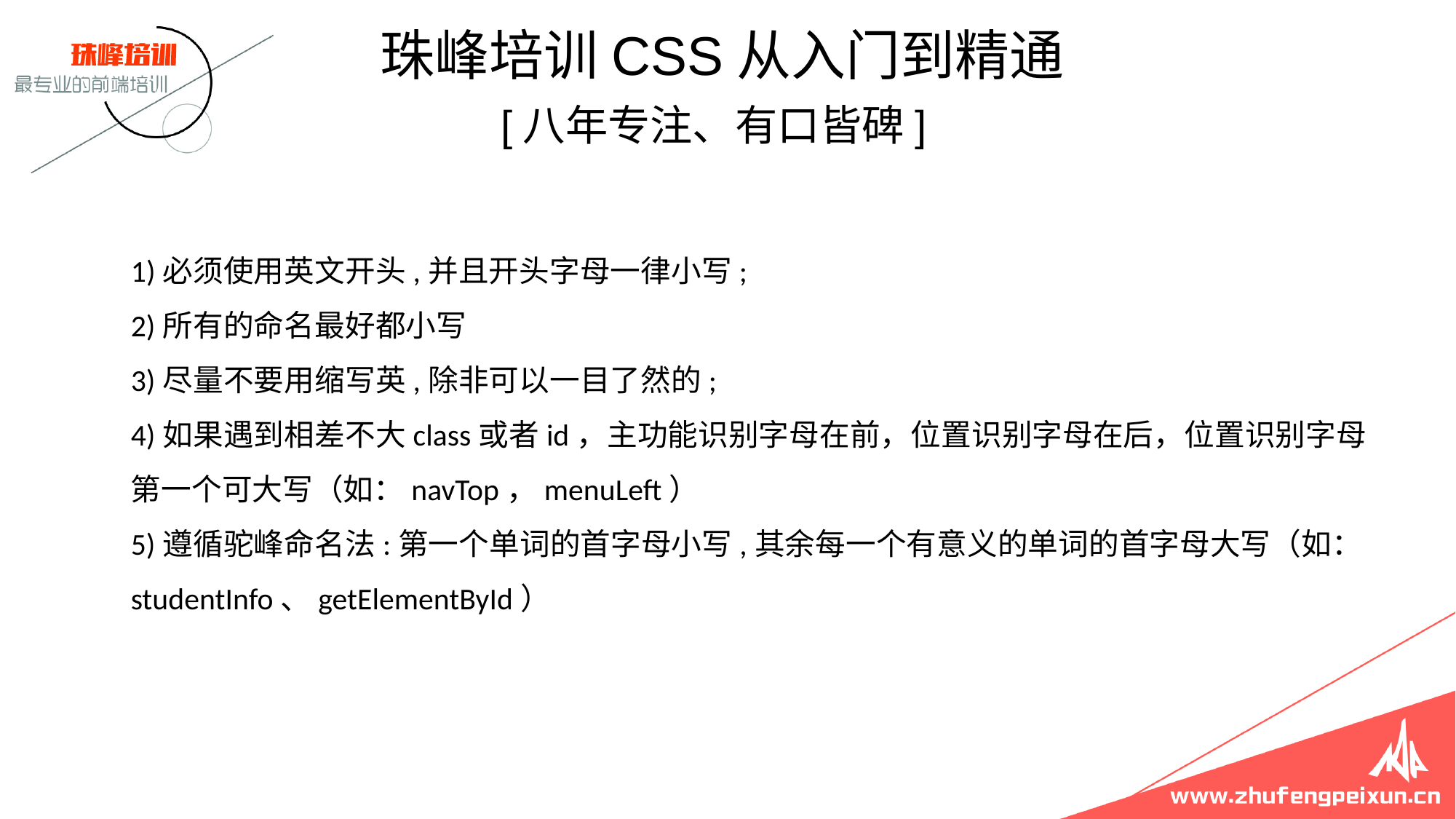

珠峰培训CSS从入门到精通
        [八年专注、有口皆碑]
# 1)必须使用英文开头,并且开头字母一律小写; 2)所有的命名最好都小写 3)尽量不要用缩写英,除非可以一目了然的; 4)如果遇到相差不大class或者id，主功能识别字母在前，位置识别字母在后，位置识别字母第一个可大写（如：navTop，menuLeft） 5)遵循驼峰命名法:第一个单词的首字母小写,其余每一个有意义的单词的首字母大写（如：studentInfo、getElementById）